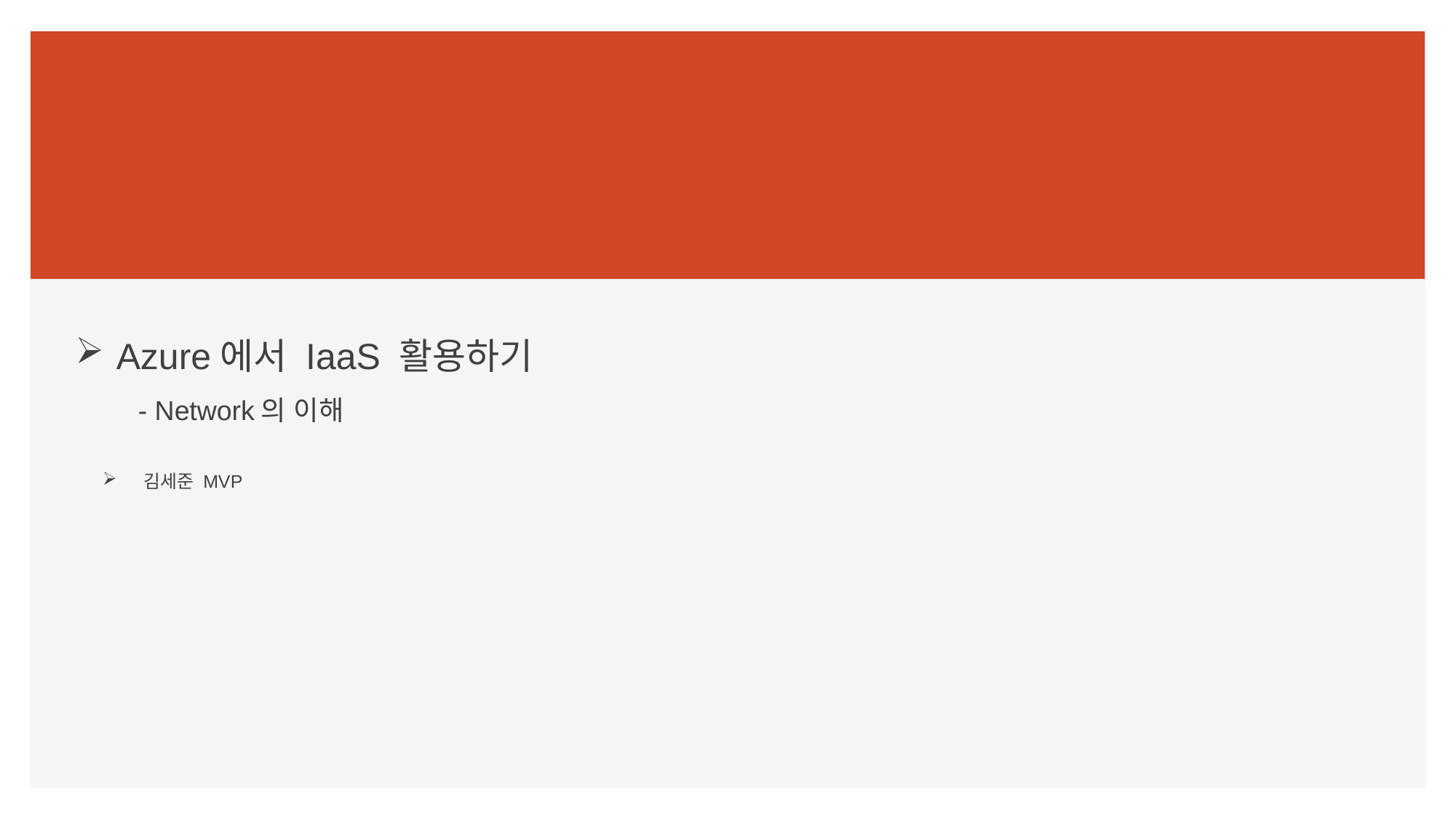

#
Azure에서 IaaS 활용하기
  - Network의 이해
김세준 MVP